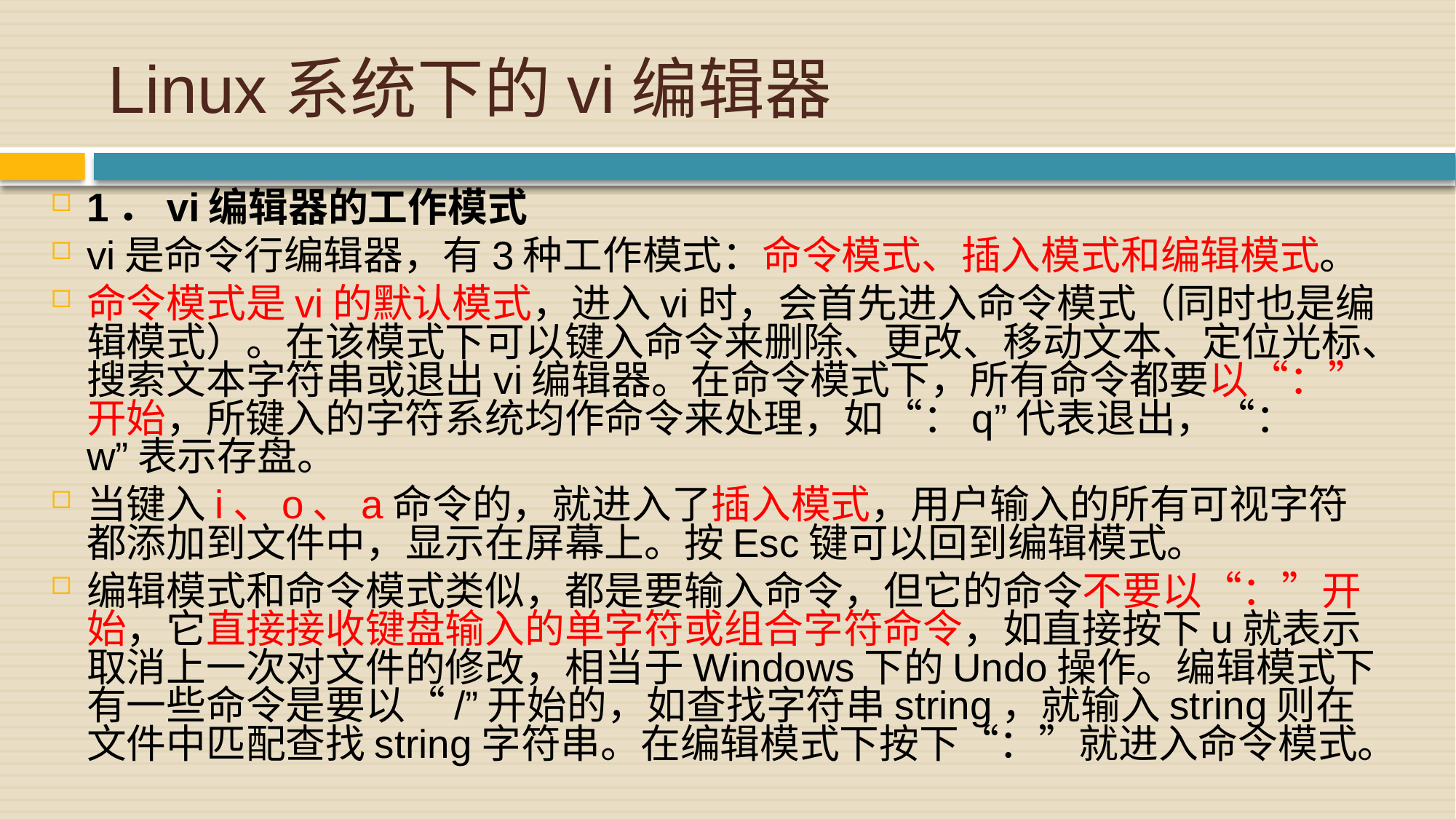

# Linux系统下的vi编辑器
1．vi编辑器的工作模式
vi是命令行编辑器，有3种工作模式：命令模式、插入模式和编辑模式。
命令模式是vi的默认模式，进入vi时，会首先进入命令模式（同时也是编辑模式）。在该模式下可以键入命令来删除、更改、移动文本、定位光标、搜索文本字符串或退出vi编辑器。在命令模式下，所有命令都要以“：”开始，所键入的字符系统均作命令来处理，如“：q”代表退出，“：w”表示存盘。
当键入i、o、a命令的，就进入了插入模式，用户输入的所有可视字符都添加到文件中，显示在屏幕上。按Esc键可以回到编辑模式。
编辑模式和命令模式类似，都是要输入命令，但它的命令不要以“：”开始，它直接接收键盘输入的单字符或组合字符命令，如直接按下u就表示取消上一次对文件的修改，相当于Windows下的Undo操作。编辑模式下有一些命令是要以“/”开始的，如查找字符串string，就输入string则在文件中匹配查找string字符串。在编辑模式下按下“：”就进入命令模式。